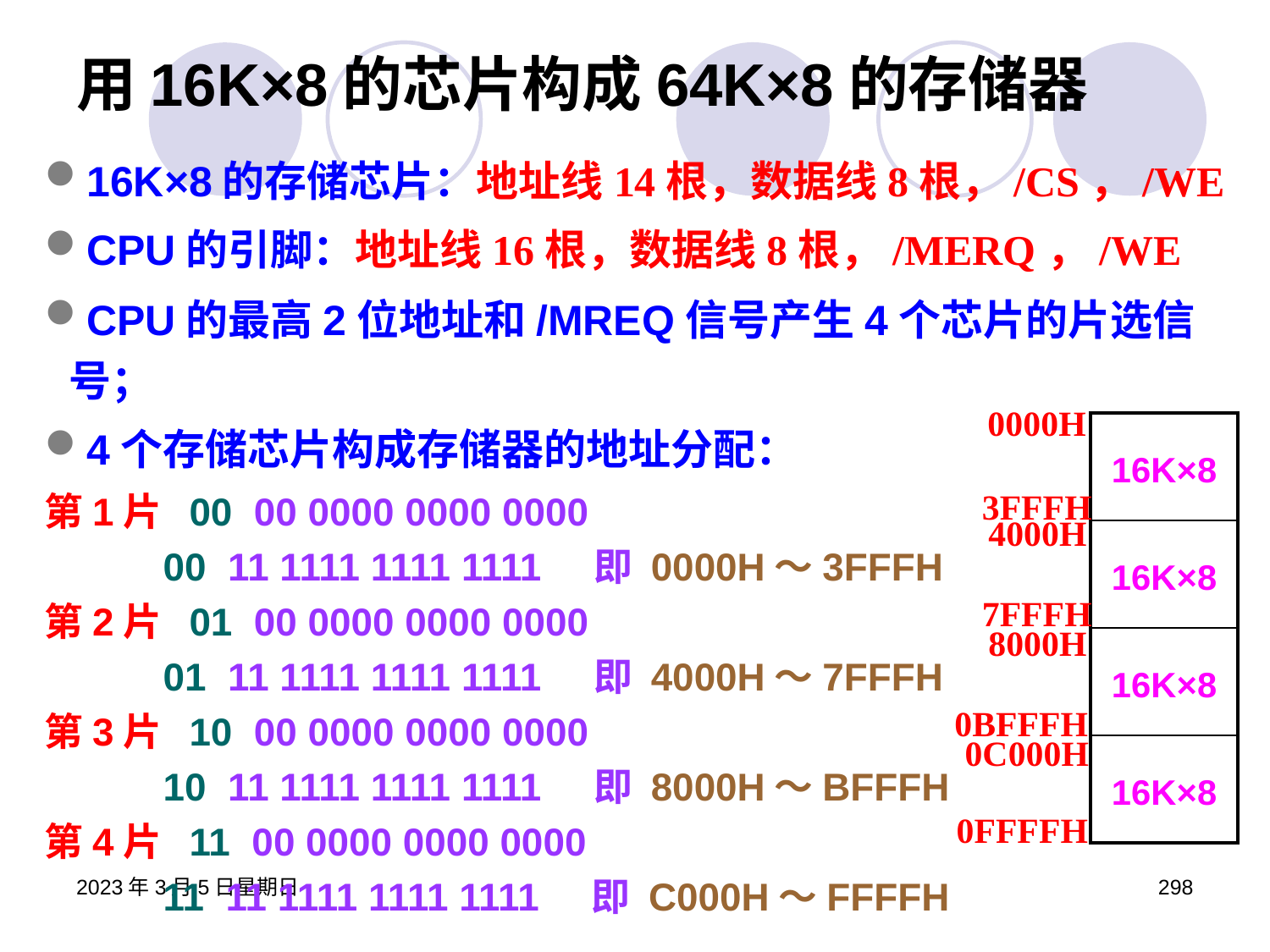

# 用16K×8的芯片构成64K×8的存储器
16K×8的存储芯片：地址线14根，数据线8根，/CS，/WE
CPU的引脚：地址线16根，数据线8根，/MERQ，/WE
CPU的最高2位地址和/MREQ信号产生4个芯片的片选信号；
4个存储芯片构成存储器的地址分配：
第1片  00  00 0000 0000 0000
           00  11 1111 1111 1111    即 0000H～3FFFH
第2片  01  00 0000 0000 0000
           01  11 1111 1111 1111    即 4000H～7FFFH
第3片  10  00 0000 0000 0000
           10  11 1111 1111 1111    即 8000H～BFFFH
第4片  11  00 0000 0000 0000
           11  11 1111 1111 1111    即 C000H～FFFFH
0000H
| 16K×8 |
| --- |
| 16K×8 |
| 16K×8 |
| 16K×8 |
3FFFH
4000H
7FFFH
8000H
0BFFFH
0C000H
0FFFFH
2023年3月5日星期日
298